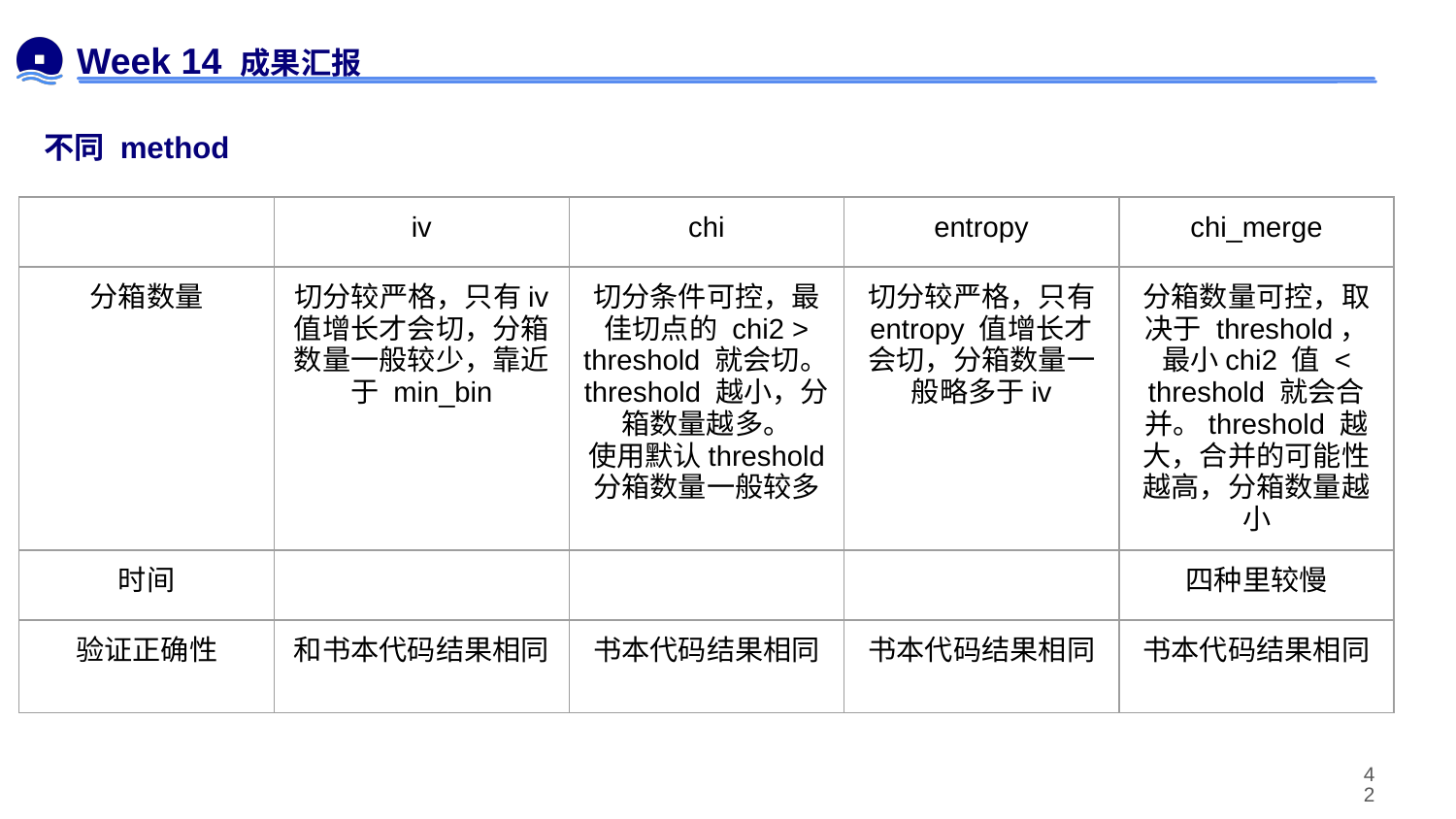

# Week 14 成果汇报

不同 method
|  | iv | chi | entropy | chi\_merge |
| --- | --- | --- | --- | --- |
| 分箱数量 | 切分较严格，只有iv 值增长才会切，分箱数量一般较少，靠近于 min\_bin | 切分条件可控，最佳切点的 chi2 > threshold 就会切。threshold 越小，分箱数量越多。 使用默认threshold 分箱数量一般较多 | 切分较严格，只有 entropy 值增长才会切，分箱数量一般略多于iv | 分箱数量可控，取决于 threshold，最小chi2 值 < threshold 就会合并。threshold 越大，合并的可能性越高，分箱数量越小 |
| 时间 |  |  |  | 四种里较慢 |
| 验证正确性 | 和书本代码结果相同 | 书本代码结果相同 | 书本代码结果相同 | 书本代码结果相同 |
42